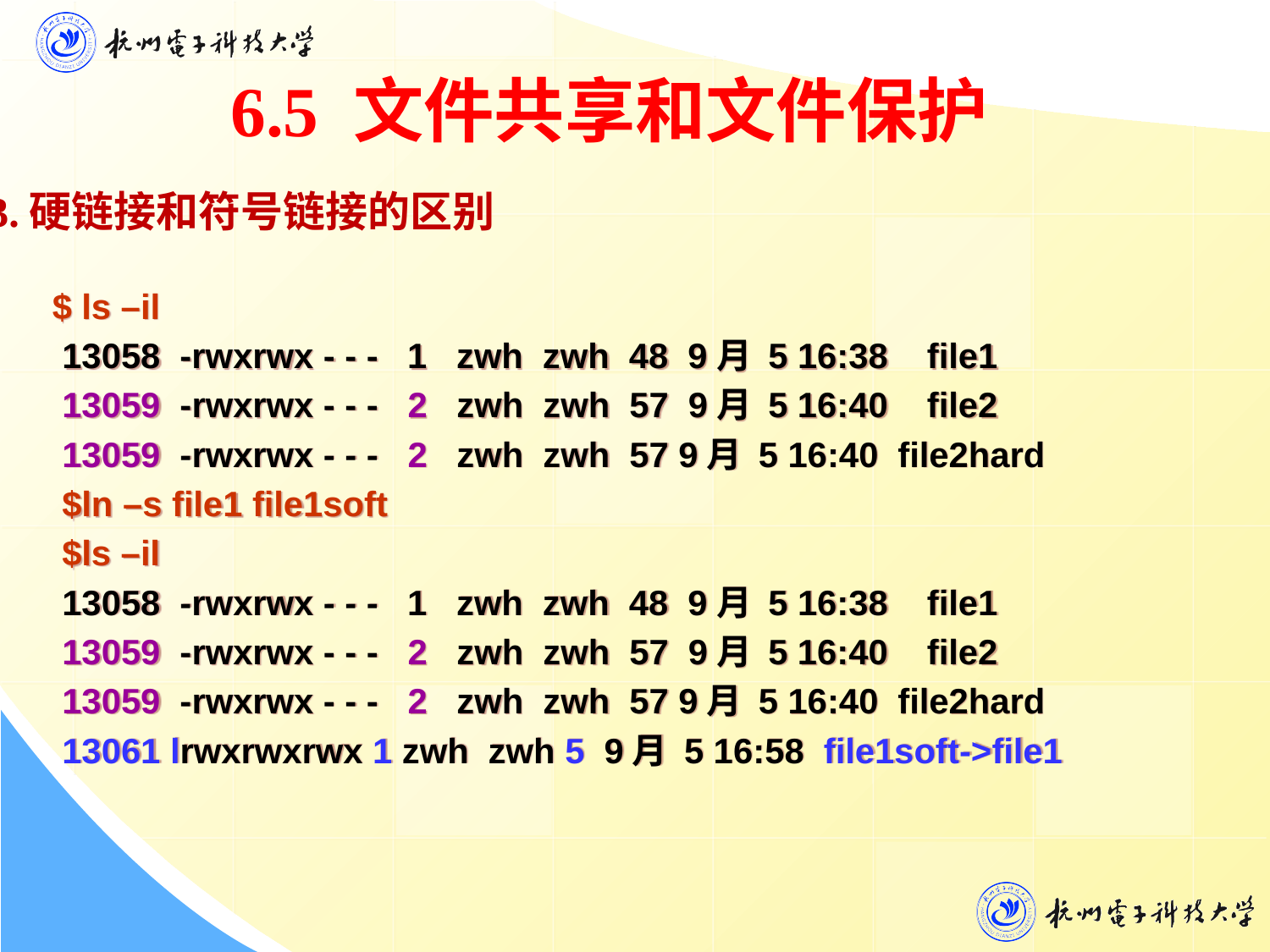

6.5 文件共享和文件保护
3.硬链接和符号链接的区别
$ ls –il
 13058  -rwxrwx - - -   1   zwh  zwh  48  9月 5 16:38    file1
 13059  -rwxrwx - - -   2   zwh  zwh  57  9月 5 16:40    file2
 13059  -rwxrwx - - -   2   zwh  zwh  57 9月 5 16:40  file2hard
 $ln –s file1 file1soft
 $ls –il
 13058  -rwxrwx - - -   1   zwh  zwh  48  9月 5 16:38    file1
 13059  -rwxrwx - - -   2   zwh  zwh  57  9月 5 16:40    file2
 13059  -rwxrwx - - -   2   zwh  zwh  57 9月 5 16:40  file2hard
 13061 lrwxrwxrwx 1 zwh  zwh 5  9月 5 16:58  file1soft->file1